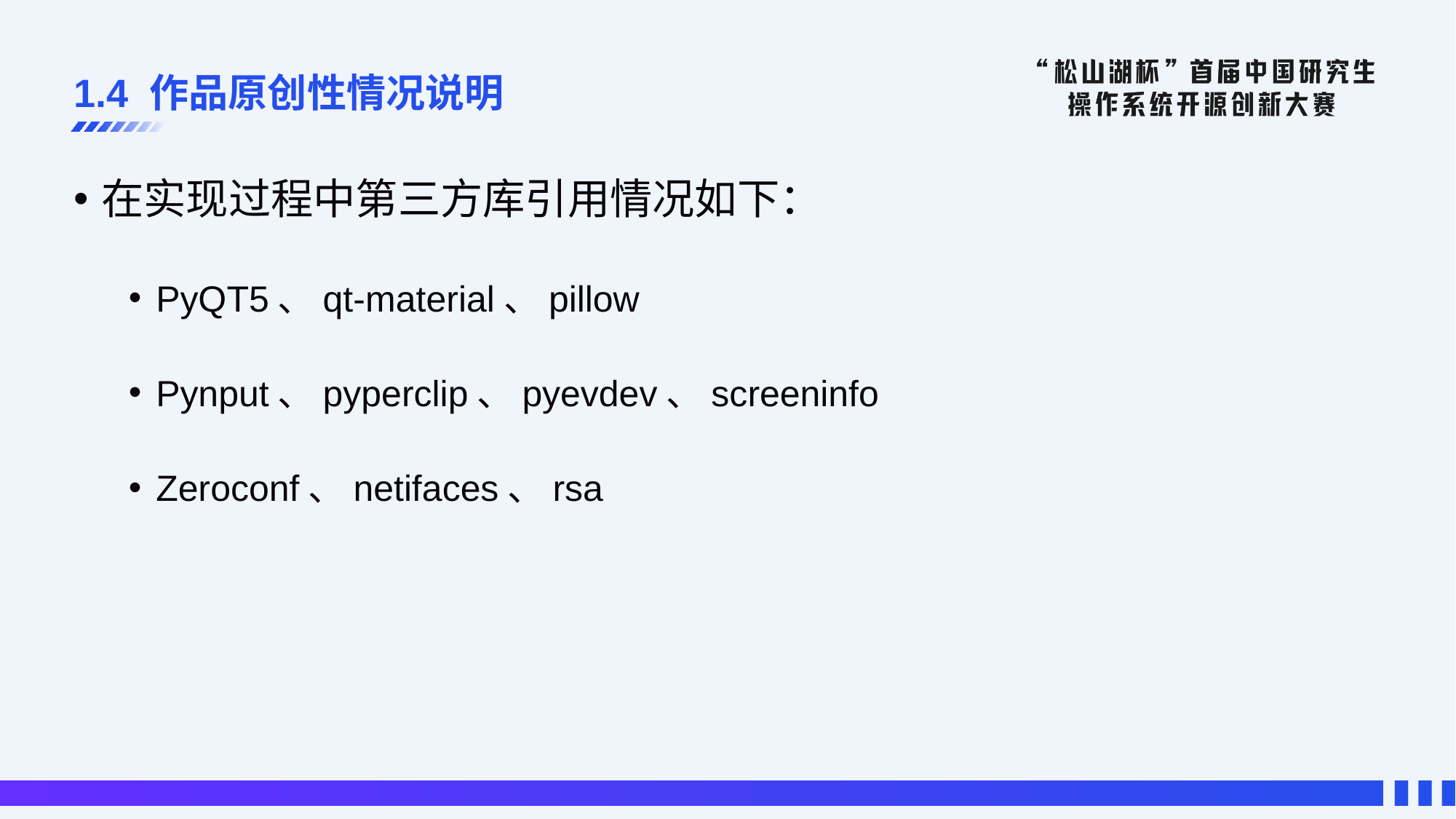

# 1.4 作品原创性情况说明
在实现过程中第三方库引用情况如下：
PyQT5、qt-material、pillow
Pynput、pyperclip、pyevdev、screeninfo
Zeroconf、netifaces、rsa